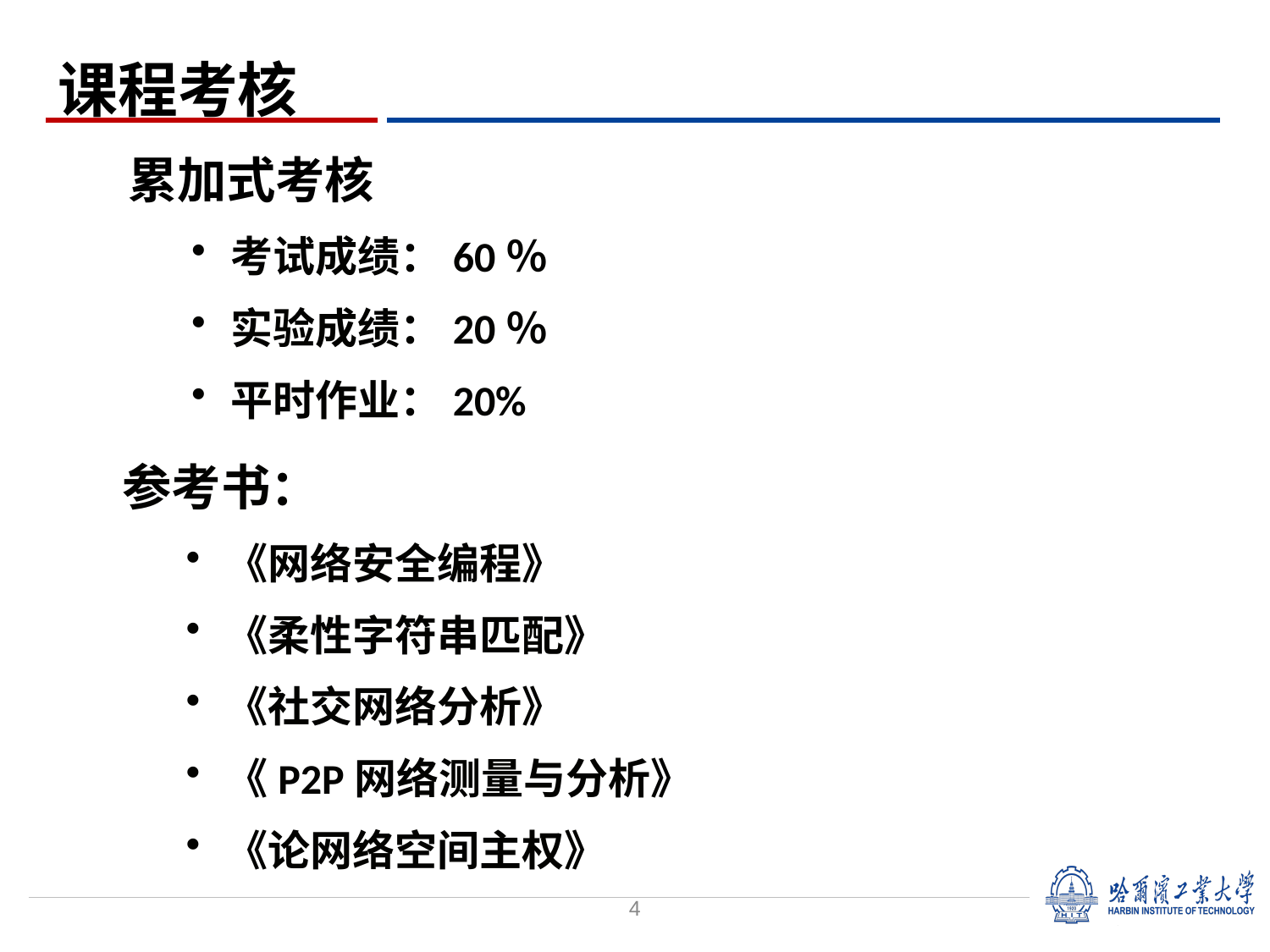

累加式考核
考试成绩：60％
实验成绩：20％
平时作业：20%

课程考核

参考书：
《网络安全编程》
《柔性字符串匹配》
《社交网络分析》
《P2P网络测量与分析》
《论网络空间主权》

4